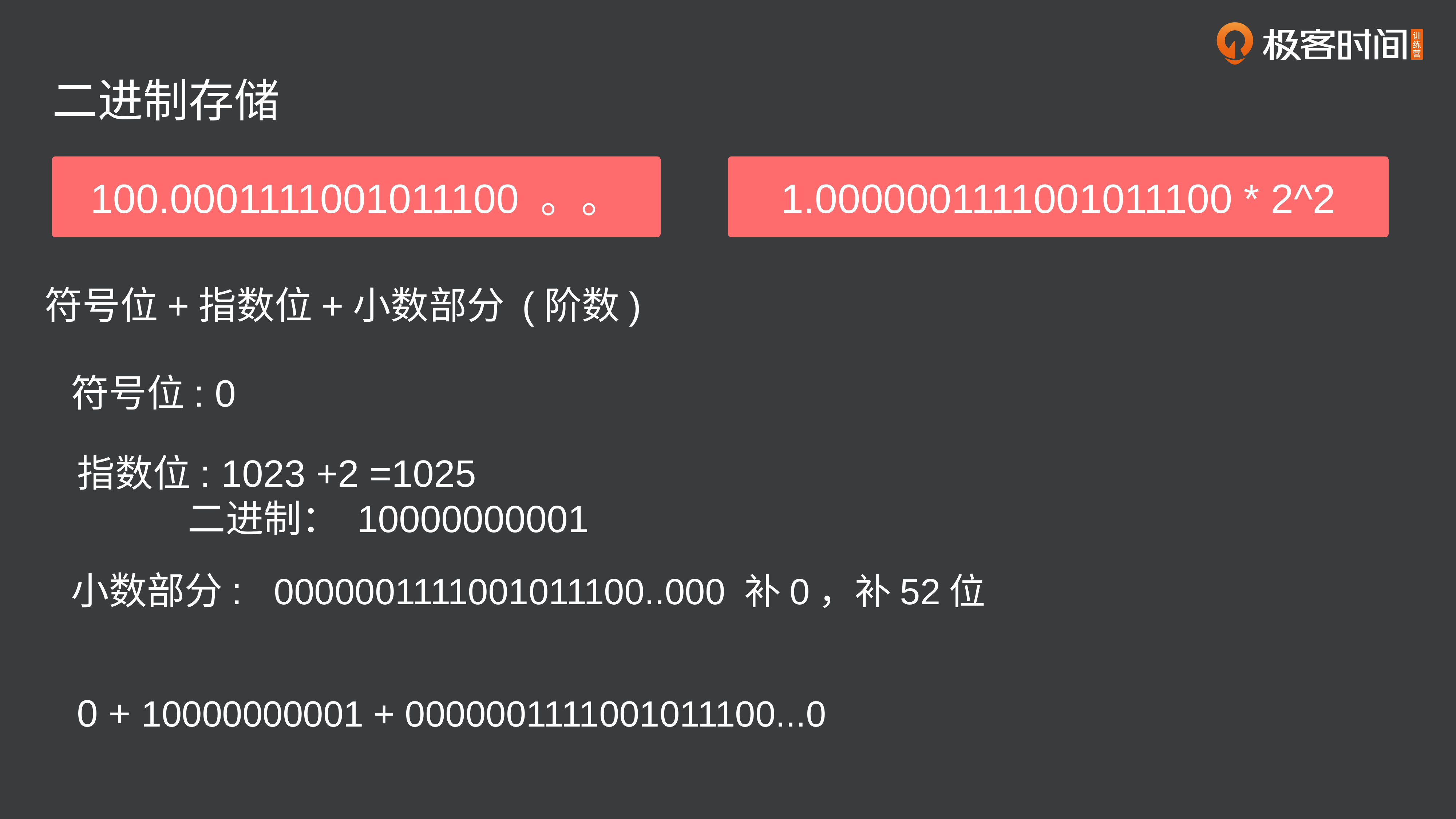

二进制存储
100.0001111001011100 。。
1.0000001111001011100 * 2^2
符号位+指数位+小数部分 (阶数)
符号位: 0
指数位: 1023 +2 =1025
            二进制： 10000000001
小数部分:   0000001111001011100..000 补0，补52位
0 + 10000000001 + 0000001111001011100...0